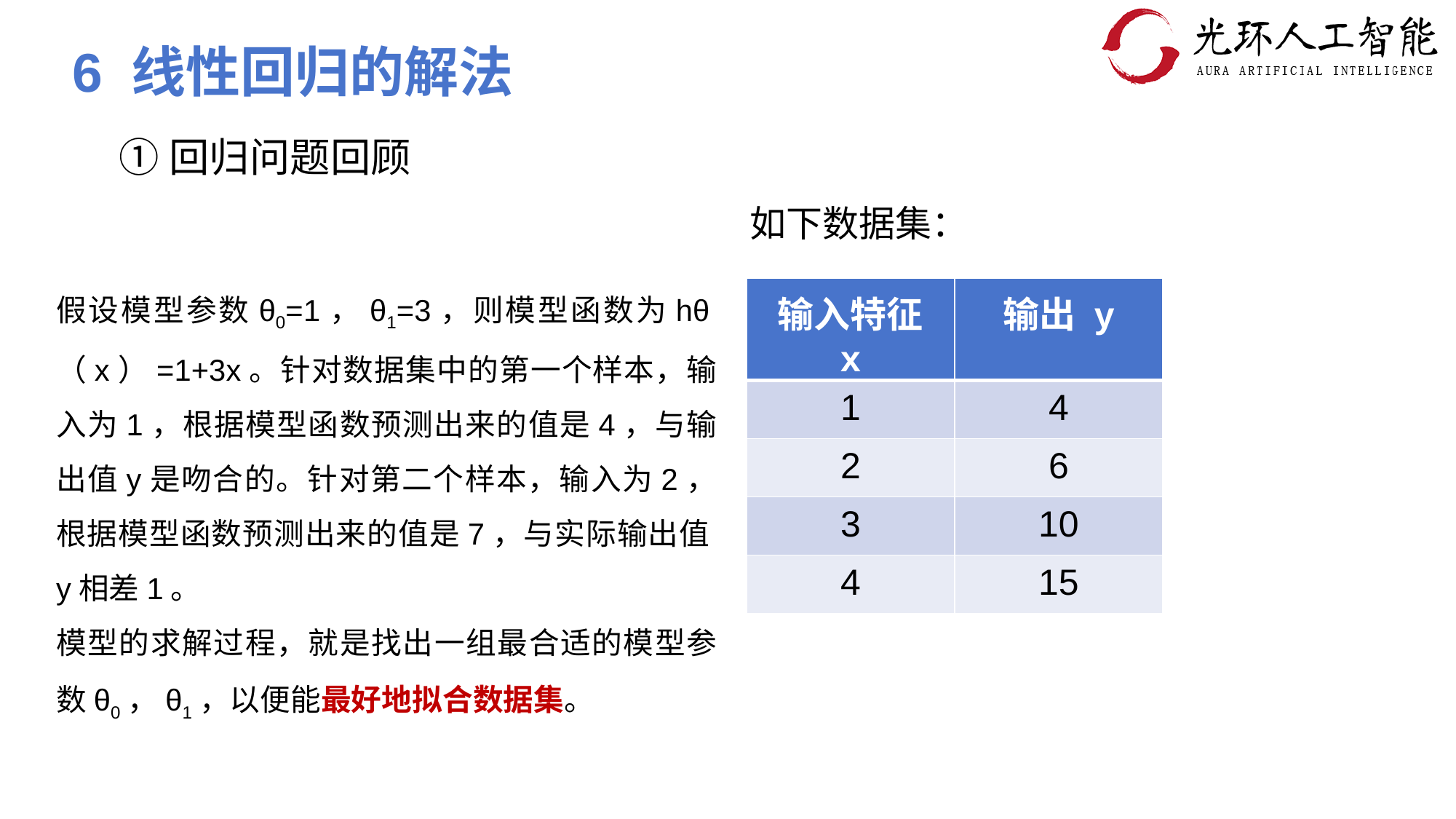

6 线性回归的解法
①回归问题回顾
如下数据集：
假设模型参数θ0=1，θ1=3，则模型函数为hθ（x）=1+3x。针对数据集中的第一个样本，输入为1，根据模型函数预测出来的值是4，与输出值y是吻合的。针对第二个样本，输入为2，根据模型函数预测出来的值是7，与实际输出值y相差1。
模型的求解过程，就是找出一组最合适的模型参数θ0，θ1，以便能最好地拟合数据集。
| 输入特征 x | 输出 y |
| --- | --- |
| 1 | 4 |
| 2 | 6 |
| 3 | 10 |
| 4 | 15 |